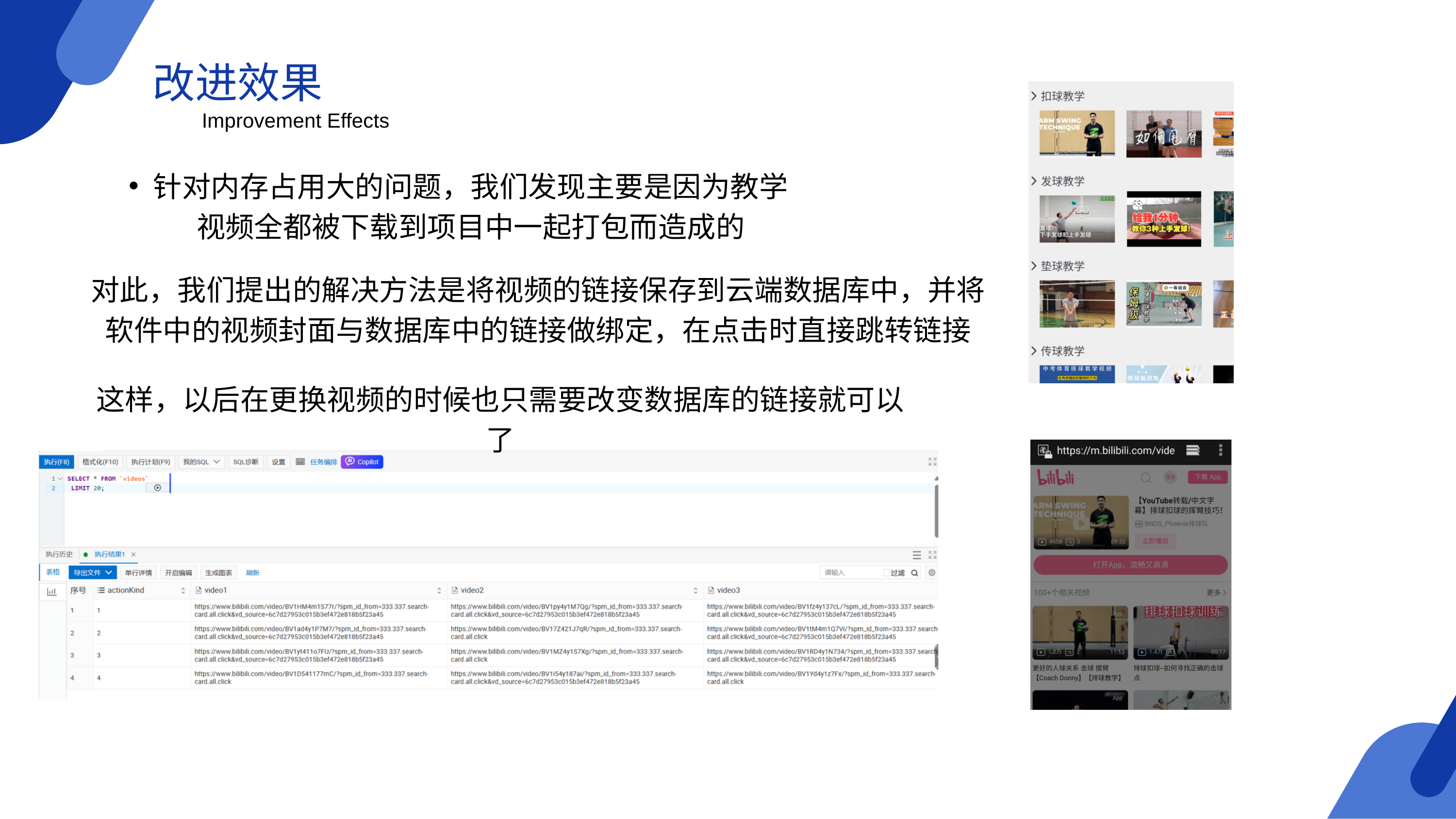

改进效果

Improvement Effects
针对内存占用大的问题，我们发现主要是因为教学视频全都被下载到项目中一起打包而造成的
对此，我们提出的解决方法是将视频的链接保存到云端数据库中，并将软件中的视频封面与数据库中的链接做绑定，在点击时直接跳转链接
这样，以后在更换视频的时候也只需要改变数据库的链接就可以了